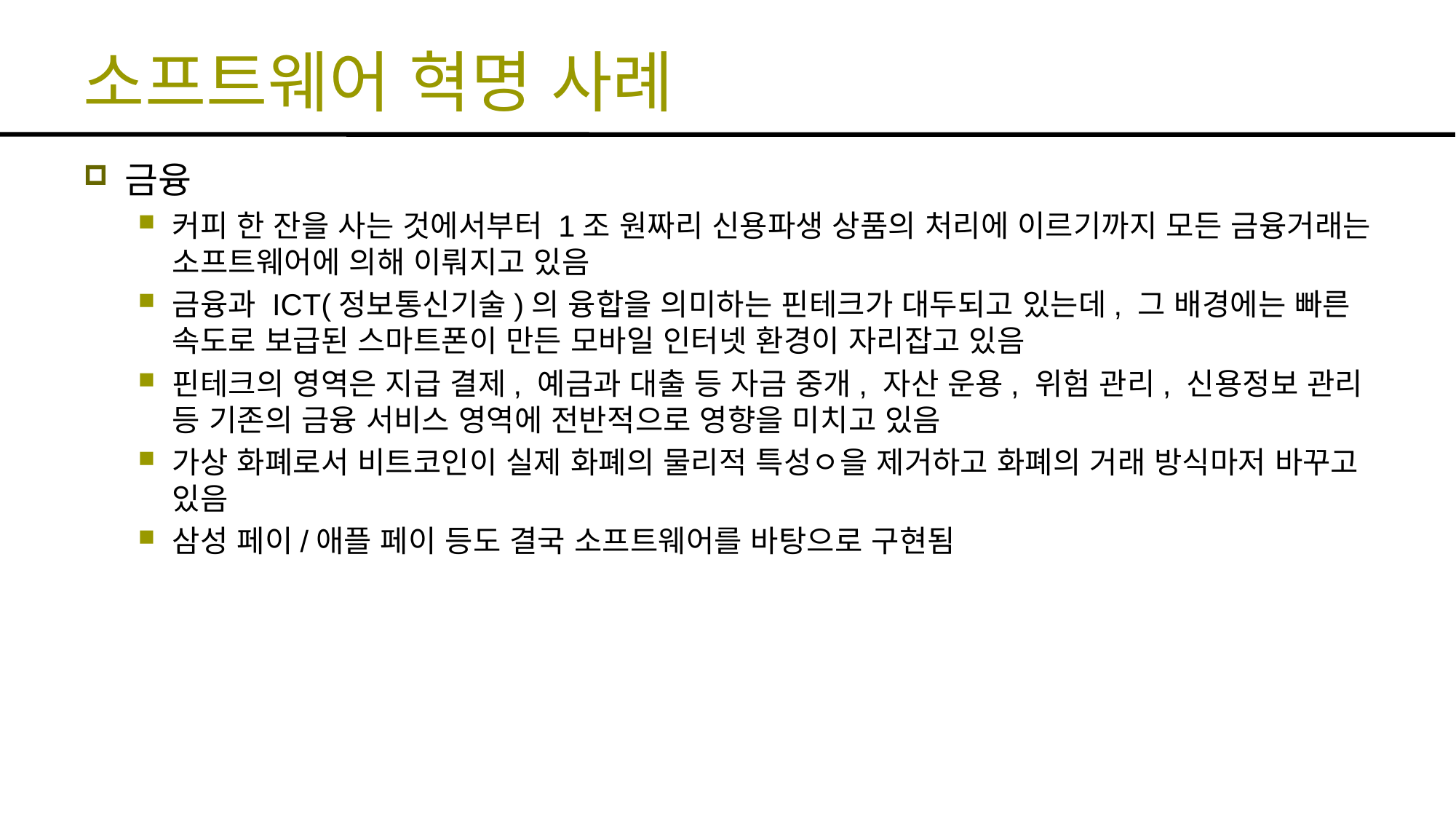

# 소프트웨어 혁명 사례
금융
커피 한 잔을 사는 것에서부터 1조 원짜리 신용파생 상품의 처리에 이르기까지 모든 금융거래는 소프트웨어에 의해 이뤄지고 있음
금융과 ICT(정보통신기술)의 융합을 의미하는 핀테크가 대두되고 있는데, 그 배경에는 빠른 속도로 보급된 스마트폰이 만든 모바일 인터넷 환경이 자리잡고 있음
핀테크의 영역은 지급 결제, 예금과 대출 등 자금 중개, 자산 운용, 위험 관리, 신용정보 관리 등 기존의 금융 서비스 영역에 전반적으로 영향을 미치고 있음
가상 화폐로서 비트코인이 실제 화폐의 물리적 특성ㅇ을 제거하고 화폐의 거래 방식마저 바꾸고 있음
삼성 페이/애플 페이 등도 결국 소프트웨어를 바탕으로 구현됨